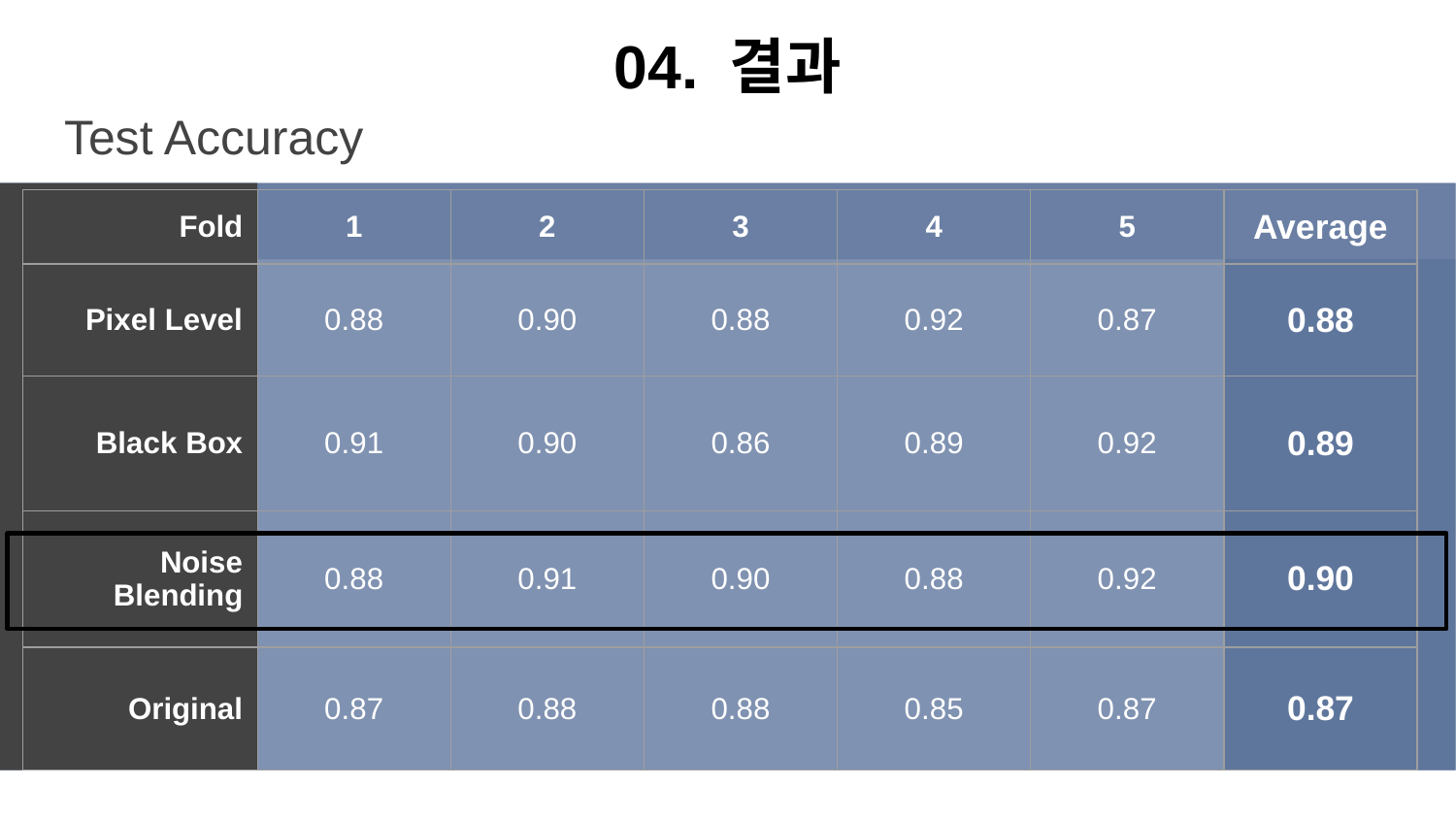

04. 결과
Test Accuracy

| Fold | 1 | 2 | 3 | 4 | 5 | Average |
| --- | --- | --- | --- | --- | --- | --- |
| Pixel Level | 0.88 | 0.90 | 0.88 | 0.92 | 0.87 | 0.88 |
| Black Box | 0.91 | 0.90 | 0.86 | 0.89 | 0.92 | 0.89 |
| Noise Blending | 0.88 | 0.91 | 0.90 | 0.88 | 0.92 | 0.90 |
| Original | 0.87 | 0.88 | 0.88 | 0.85 | 0.87 | 0.87 |